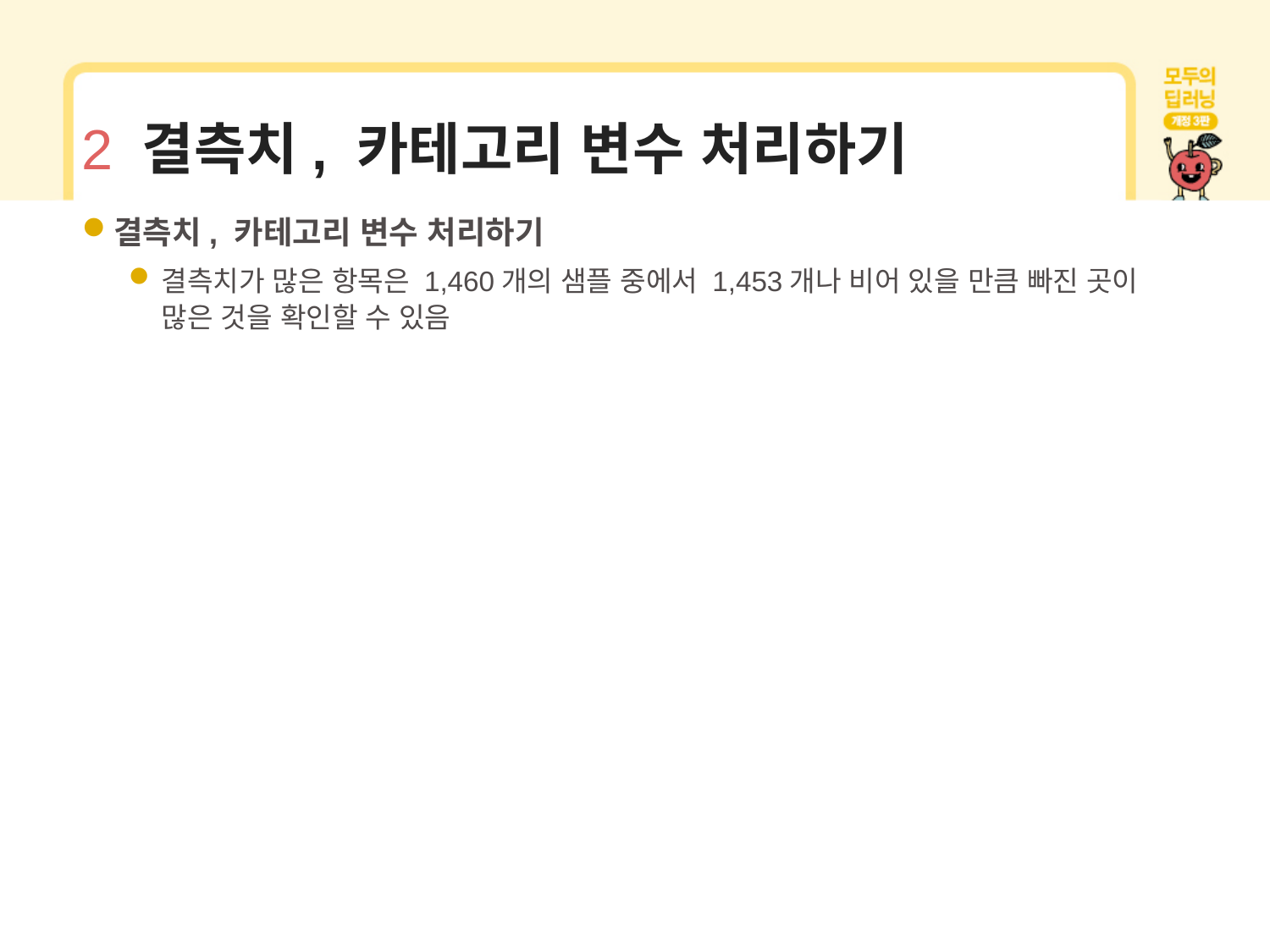

# 2 결측치, 카테고리 변수 처리하기
결측치, 카테고리 변수 처리하기
결측치가 많은 항목은 1,460개의 샘플 중에서 1,453개나 비어 있을 만큼 빠진 곳이 많은 것을 확인할 수 있음